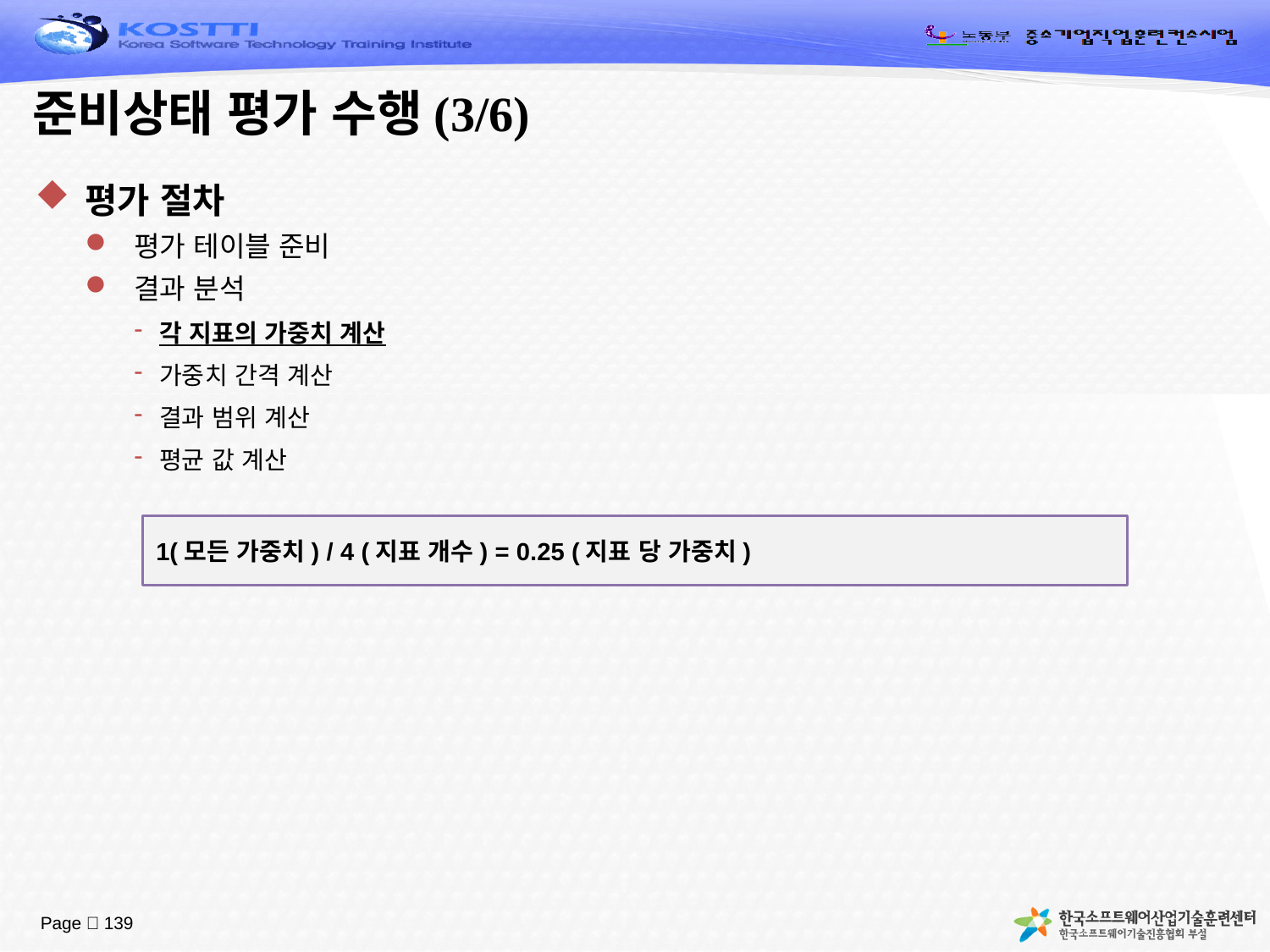

# 준비상태 평가 수행(3/6)
평가 절차
평가 테이블 준비
결과 분석
각 지표의 가중치 계산
가중치 간격 계산
결과 범위 계산
평균 값 계산
1(모든 가중치) / 4 (지표 개수) = 0.25 (지표 당 가중치)